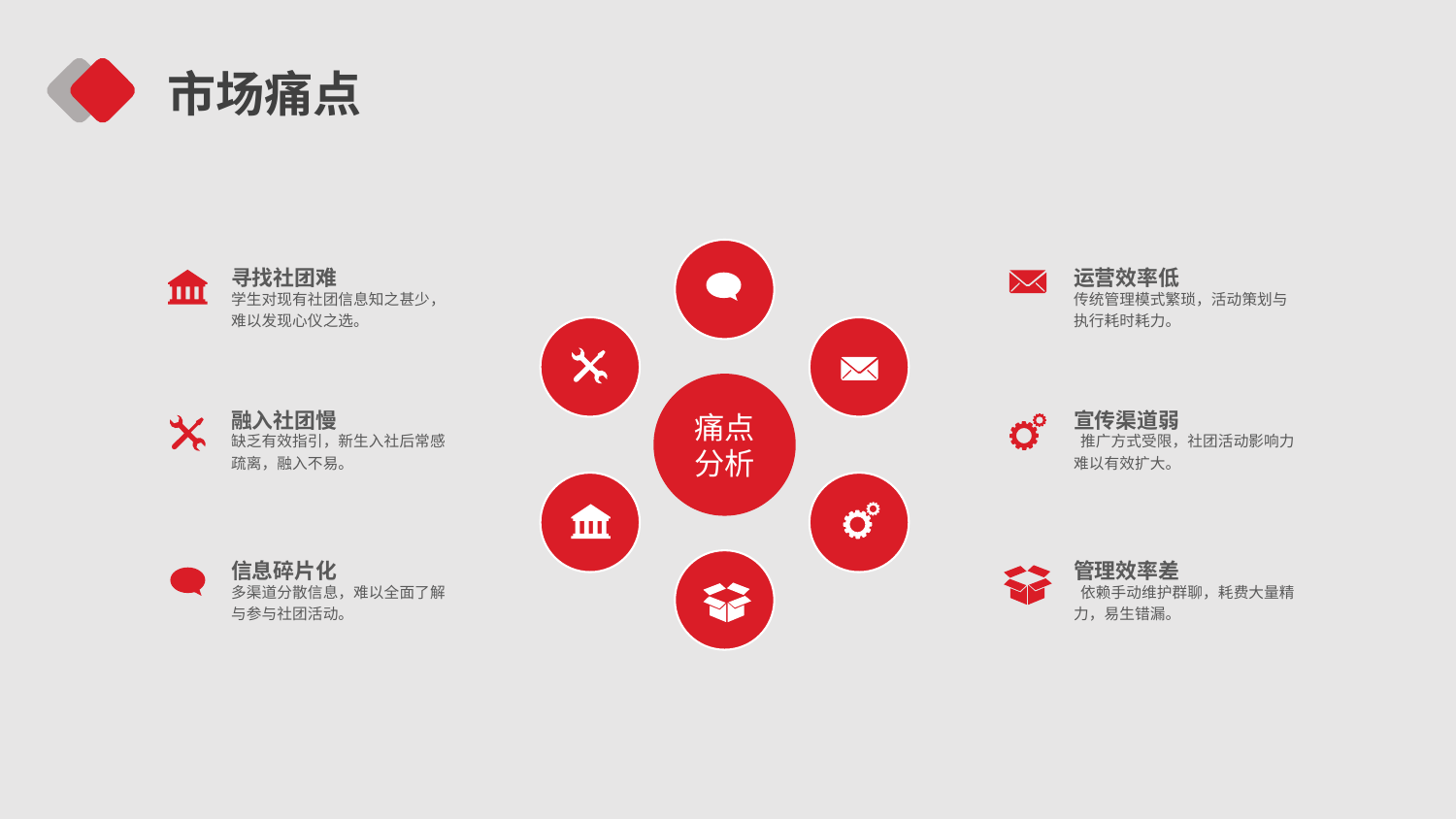

市场痛点

痛点
分析

寻找社团难
运营效率低

学生对现有社团信息知之甚少，难以发现心仪之选。
传统管理模式繁琐，活动策划与执行耗时耗力。
融入社团慢
宣传渠道弱

缺乏有效指引，新生入社后常感疏离，融入不易。
 推广方式受限，社团活动影响力难以有效扩大。
信息碎片化
管理效率差

多渠道分散信息，难以全面了解与参与社团活动。
 依赖手动维护群聊，耗费大量精力，易生错漏。